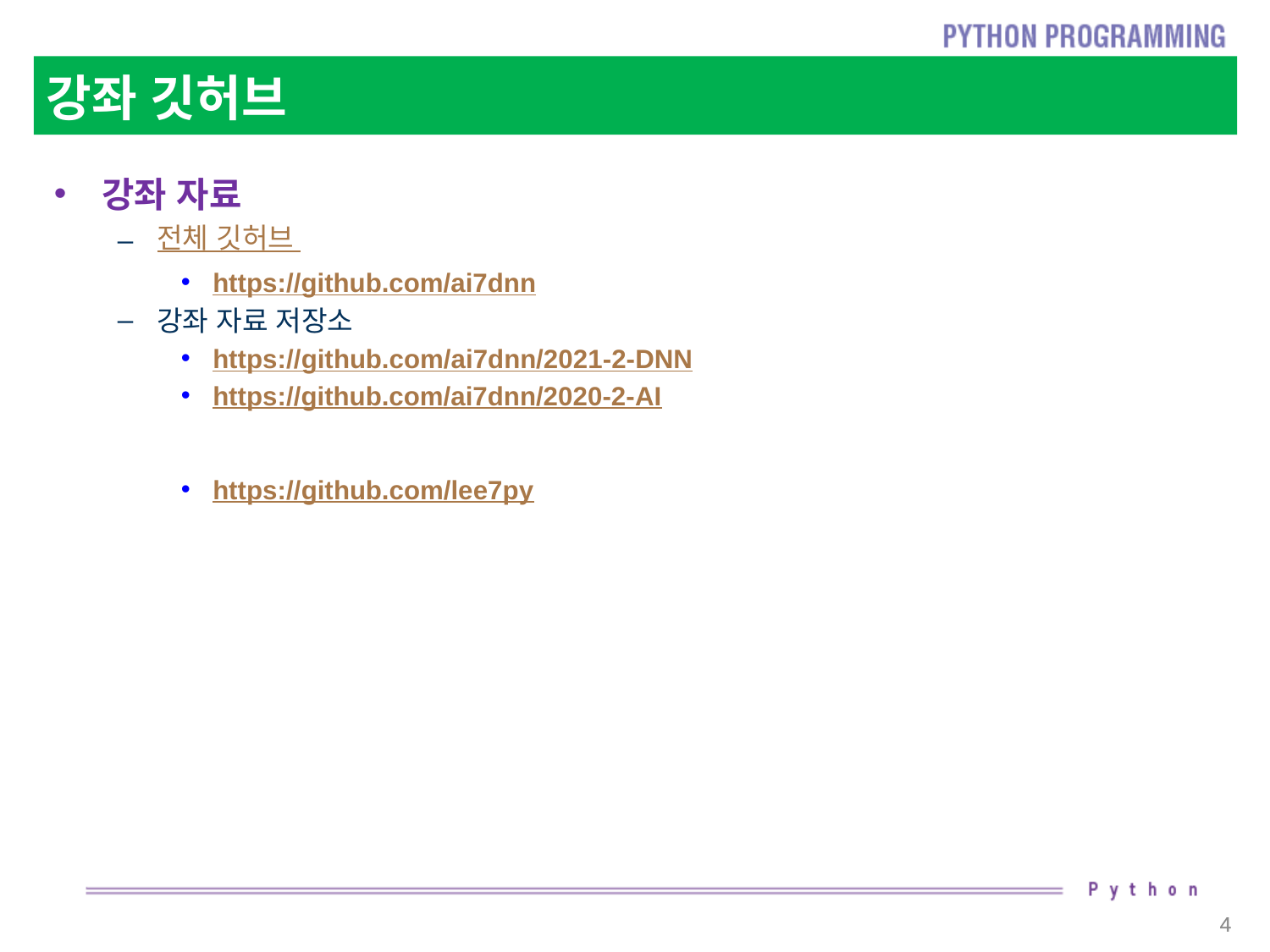

# 강좌 깃허브
강좌 자료
전체 깃허브
https://github.com/ai7dnn
강좌 자료 저장소
https://github.com/ai7dnn/2021-2-DNN
https://github.com/ai7dnn/2020-2-AI

https://github.com/lee7py
4